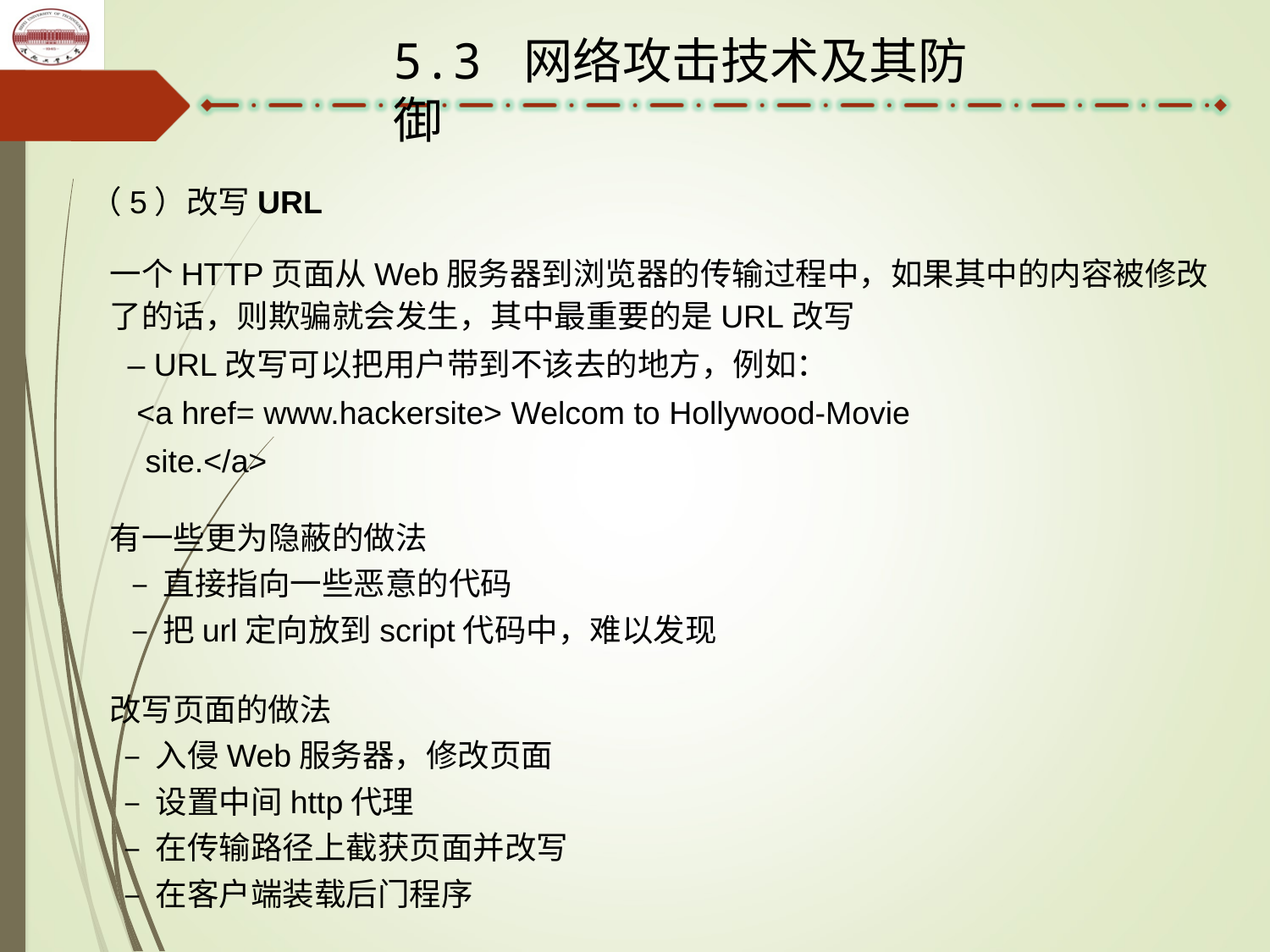

5.3 网络攻击技术及其防御
（5）改写URL
一个HTTP页面从Web服务器到浏览器的传输过程中，如果其中的内容被修改了的话，则欺骗就会发生，其中最重要的是URL改写
  – URL改写可以把用户带到不该去的地方，例如：
   <a href= www.hackersite> Welcom to Hollywood-Movie
    site.</a>
有一些更为隐蔽的做法
   – 直接指向一些恶意的代码
   – 把url定向放到script代码中，难以发现
改写页面的做法
  – 入侵Web服务器，修改页面
  – 设置中间http代理
  – 在传输路径上截获页面并改写
  – 在客户端装载后门程序